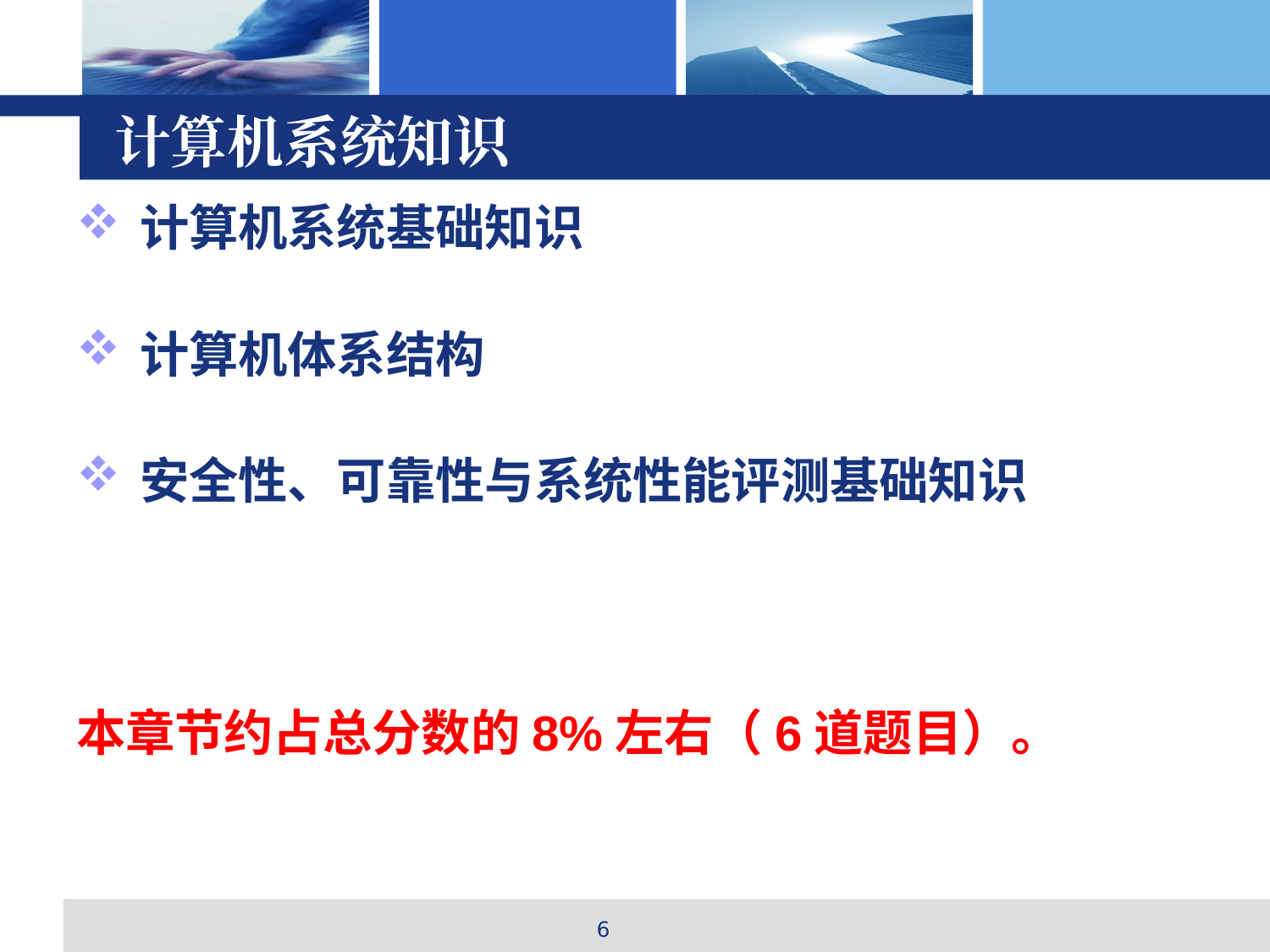

# 计算机系统知识
计算机系统基础知识

计算机体系结构

安全性、可靠性与系统性能评测基础知识

本章节约占总分数的8%左右（6道题目）。

6